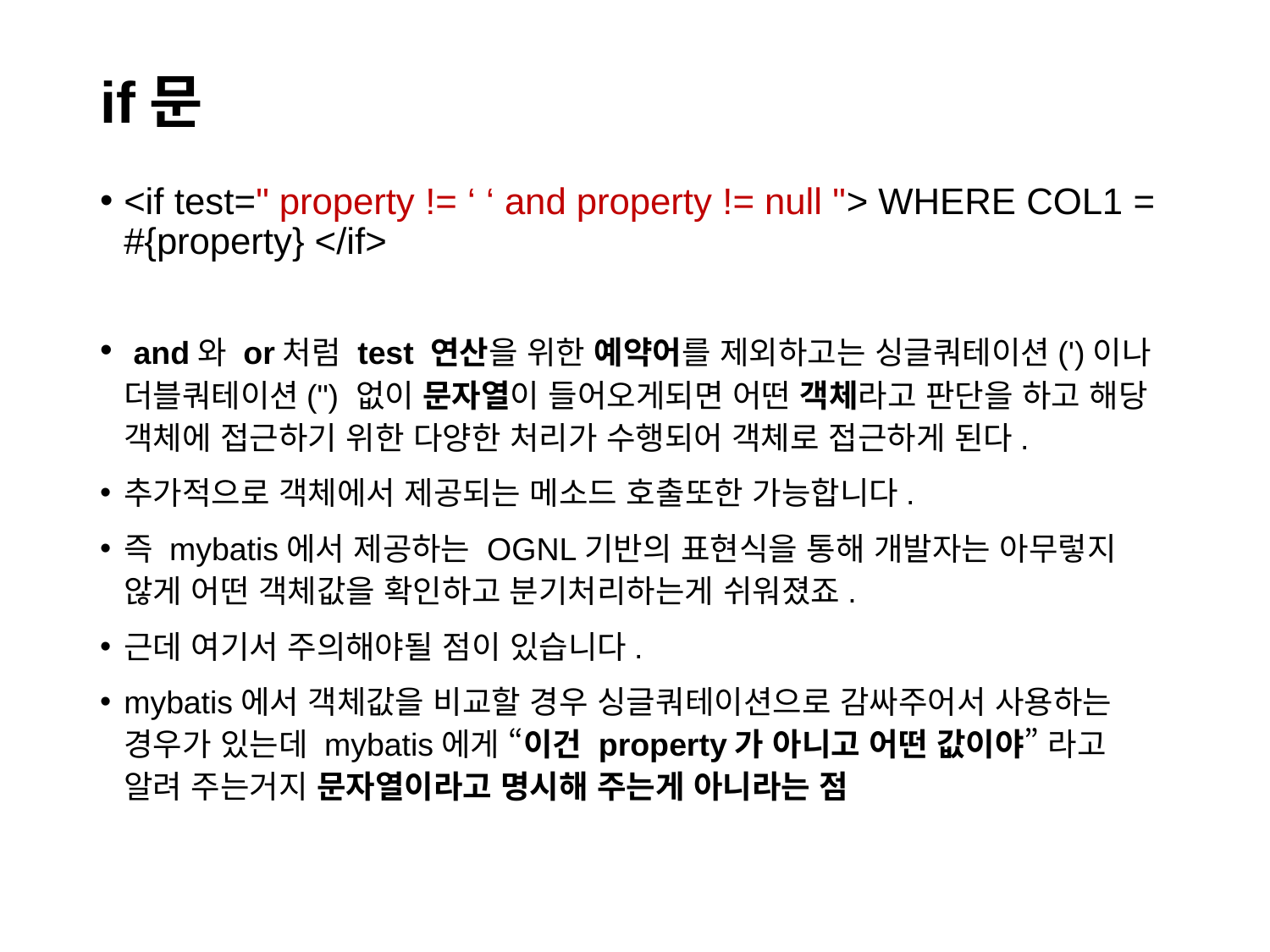

# if문
<if test=" property != ‘ ‘ and property != null "> WHERE COL1 = #{property} </if>

 and와 or처럼 test 연산을 위한 예약어를 제외하고는 싱글쿼테이션(')이나 더블쿼테이션(") 없이 문자열이 들어오게되면 어떤 객체라고 판단을 하고 해당 객체에 접근하기 위한 다양한 처리가 수행되어 객체로 접근하게 된다.
추가적으로 객체에서 제공되는 메소드 호출또한 가능합니다.
즉 mybatis에서 제공하는 OGNL기반의 표현식을 통해 개발자는 아무렇지 않게 어떤 객체값을 확인하고 분기처리하는게 쉬워졌죠.
근데 여기서 주의해야될 점이 있습니다.
mybatis에서 객체값을 비교할 경우 싱글쿼테이션으로 감싸주어서 사용하는 경우가 있는데 mybatis에게 “이건 property가 아니고 어떤 값이야” 라고 알려 주는거지 문자열이라고 명시해 주는게 아니라는 점